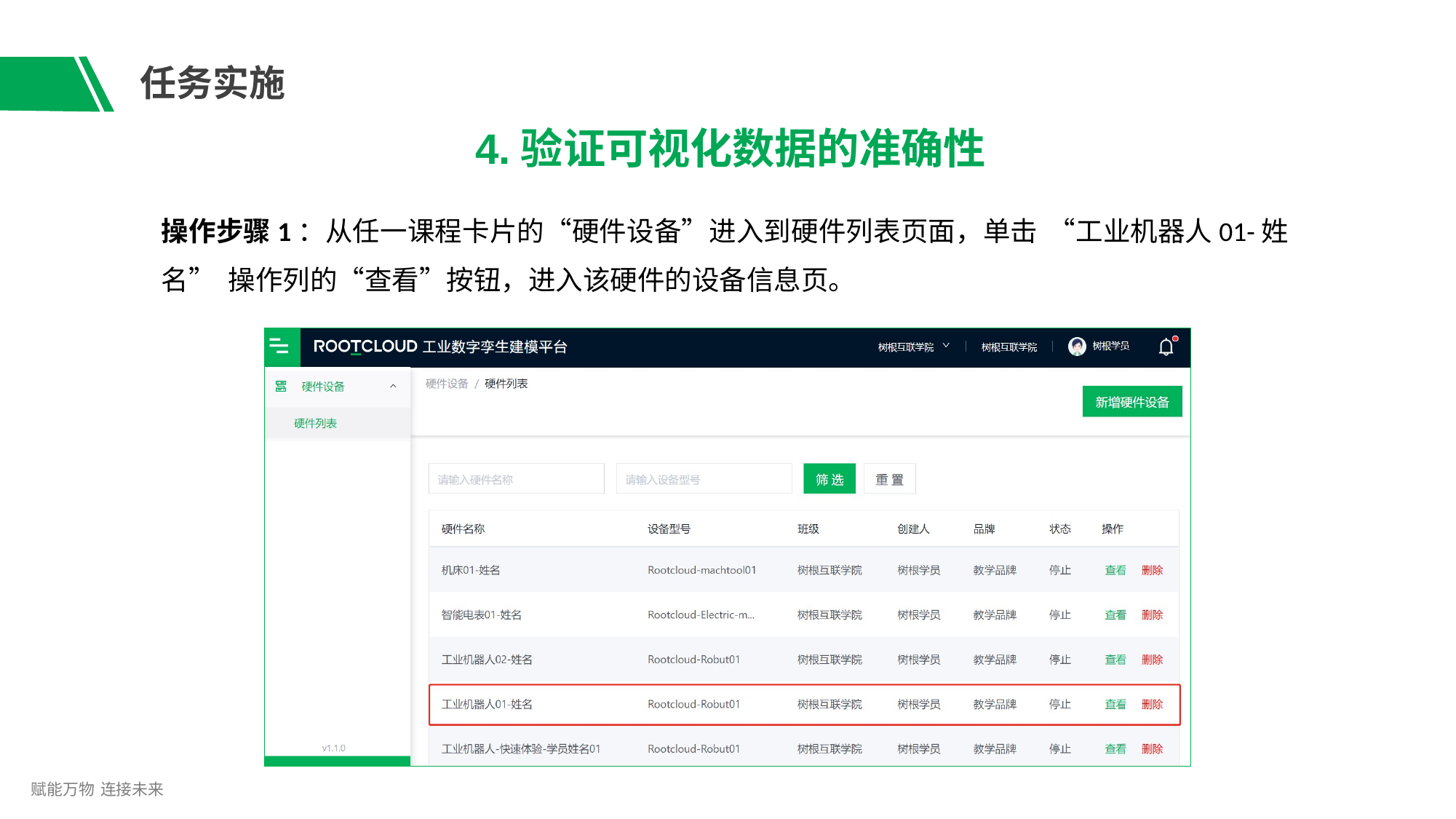

# 任务实施
4.验证可视化数据的准确性
操作步骤1：从任一课程卡片的“硬件设备”进入到硬件列表页面，单击 “工业机器人01-姓名”  操作列的“查看”按钮，进入该硬件的设备信息页。

赋能万物 连接未来